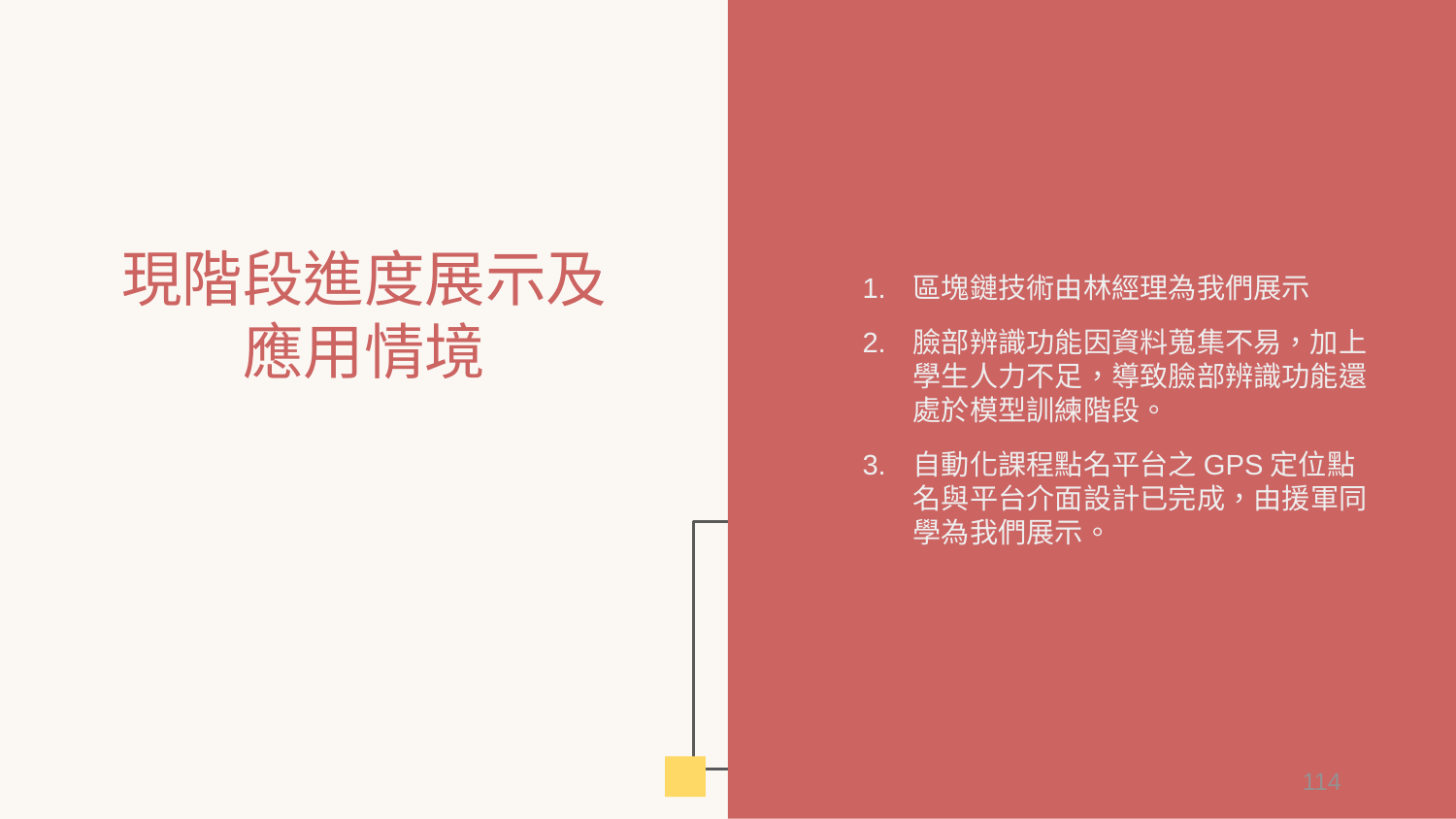

區塊鏈技術由林經理為我們展示
臉部辨識功能因資料蒐集不易，加上學生人力不足，導致臉部辨識功能還處於模型訓練階段。
自動化課程點名平台之GPS定位點名與平台介面設計已完成，由援軍同學為我們展示。
# 現階段進度展示及應用情境

114